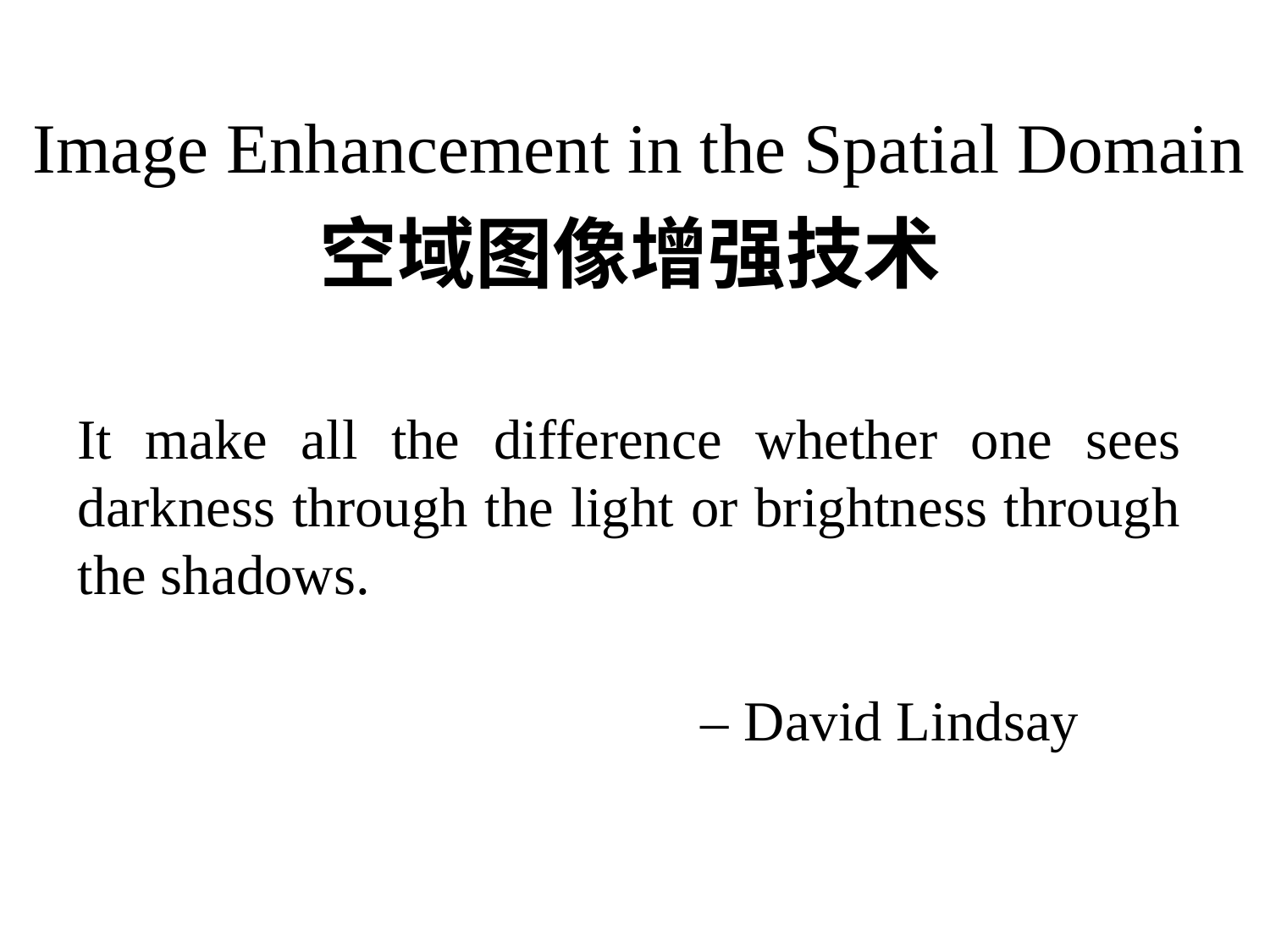

# Image Enhancement in the Spatial Domain
空域图像增强技术
It make all the difference whether one sees darkness through the light or brightness through the shadows.
                                            – David Lindsay